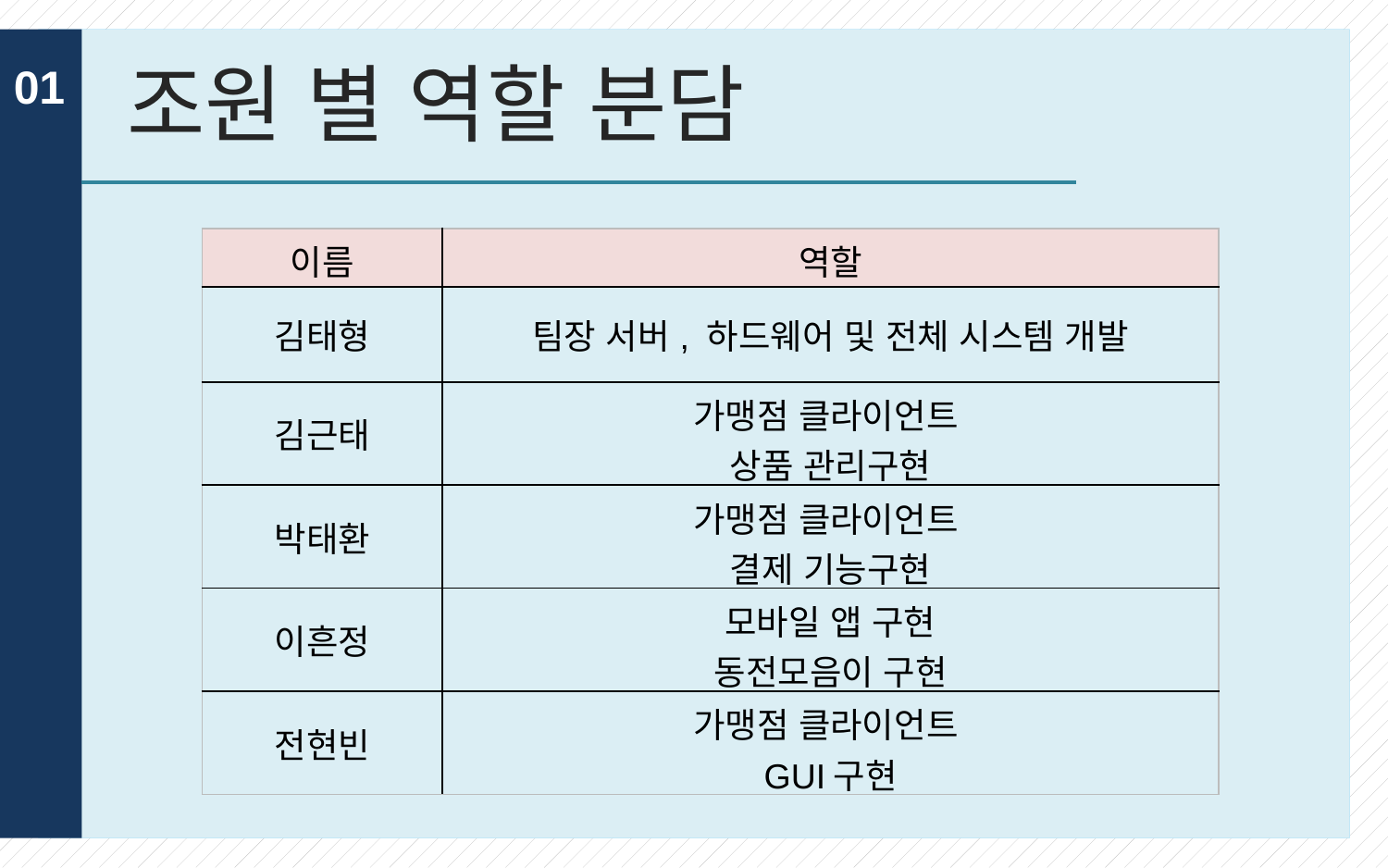

# 조원 별 역할 분담
01
| 이름 | 역할 |
| --- | --- |
| 김태형 | 팀장 서버, 하드웨어 및 전체 시스템 개발 |
| 김근태 | 가맹점 클라이언트 상품 관리구현 |
| 박태환 | 가맹점 클라이언트 결제 기능구현 |
| 이흔정 | 모바일 앱 구현 동전모음이 구현 |
| 전현빈 | 가맹점 클라이언트 GUI구현 |